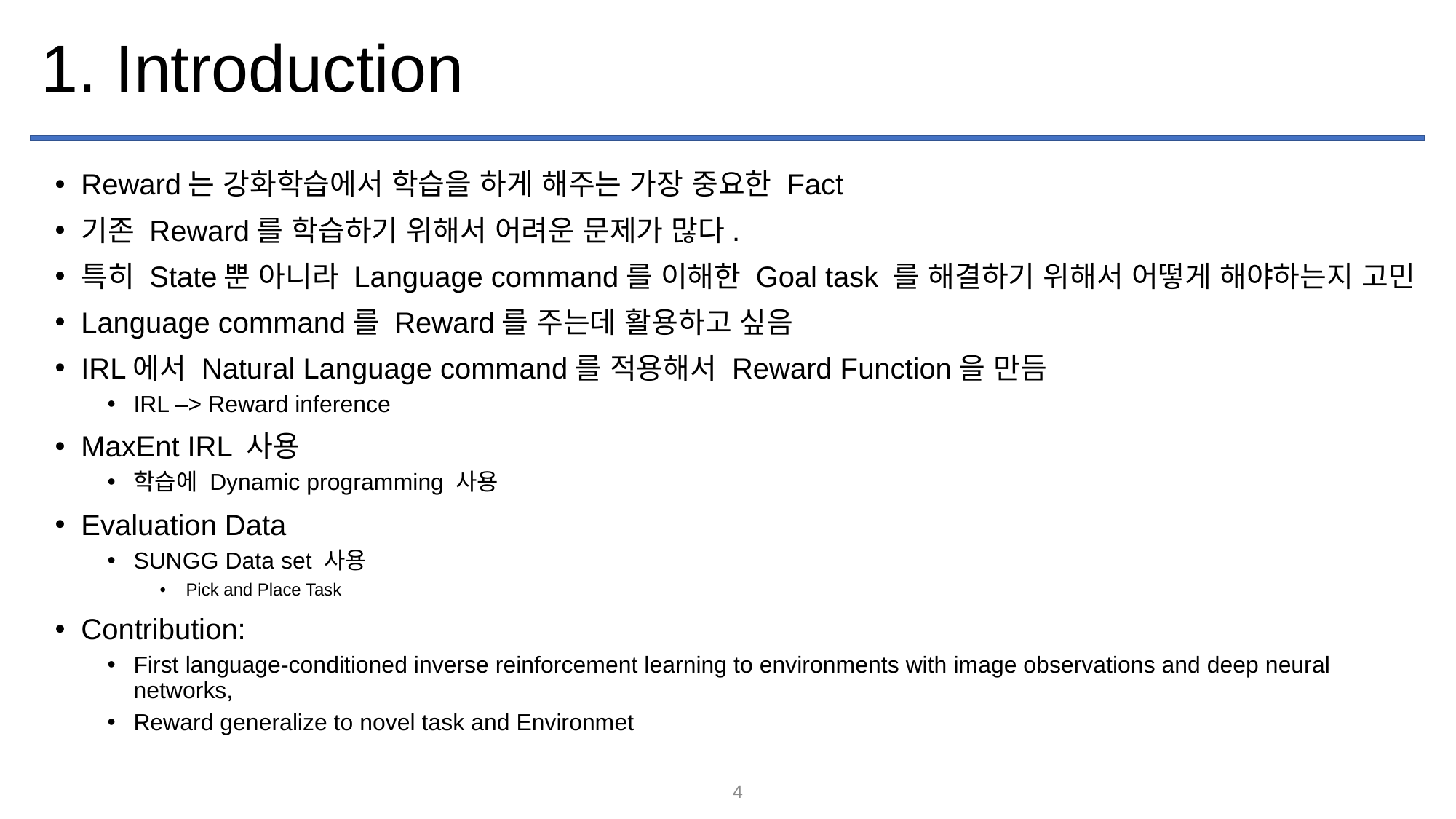

# 1. Introduction
Reward는 강화학습에서 학습을 하게 해주는 가장 중요한 Fact
기존 Reward를 학습하기 위해서 어려운 문제가 많다.
특히 State뿐 아니라 Language command를 이해한 Goal task 를 해결하기 위해서 어떻게 해야하는지 고민
Language command를 Reward를 주는데 활용하고 싶음
IRL에서 Natural Language command를 적용해서 Reward Function을 만듬
IRL –> Reward inference
MaxEnt IRL 사용
학습에 Dynamic programming 사용
Evaluation Data
SUNGG Data set 사용
Pick and Place Task
Contribution:
First language-conditioned inverse reinforcement learning to environments with image observations and deep neural networks,
Reward generalize to novel task and Environmet

4